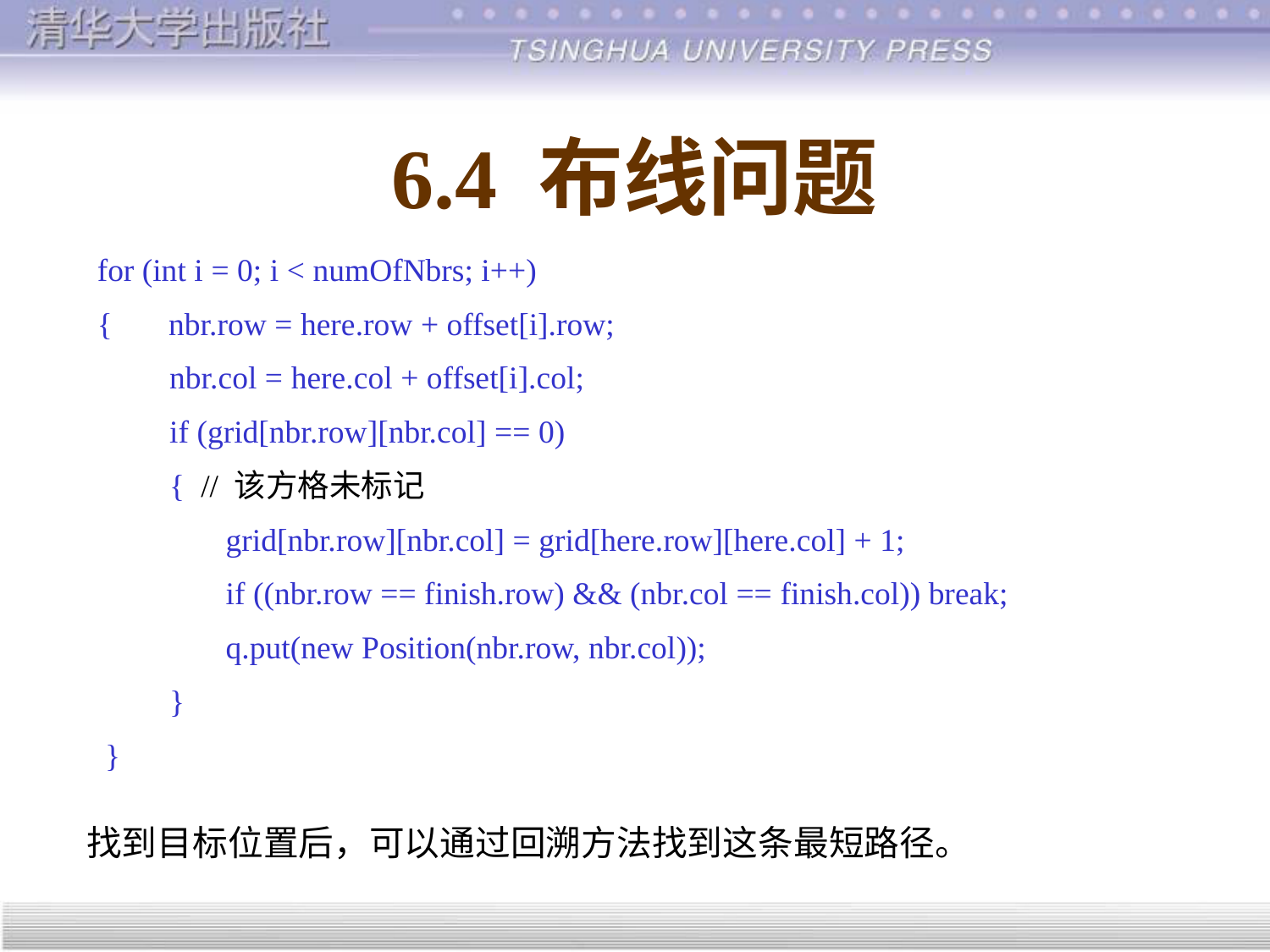

# 6.4 布线问题
for (int i = 0; i < numOfNbrs; i++)
{       nbr.row = here.row + offset[i].row;
         nbr.col = here.col + offset[i].col;
         if (grid[nbr.row][nbr.col] == 0)
         {  // 该方格未标记
                grid[nbr.row][nbr.col] = grid[here.row][here.col] + 1;
                if ((nbr.row == finish.row) && (nbr.col == finish.col)) break;
                q.put(new Position(nbr.row, nbr.col));
         }
 }
找到目标位置后，可以通过回溯方法找到这条最短路径。

68